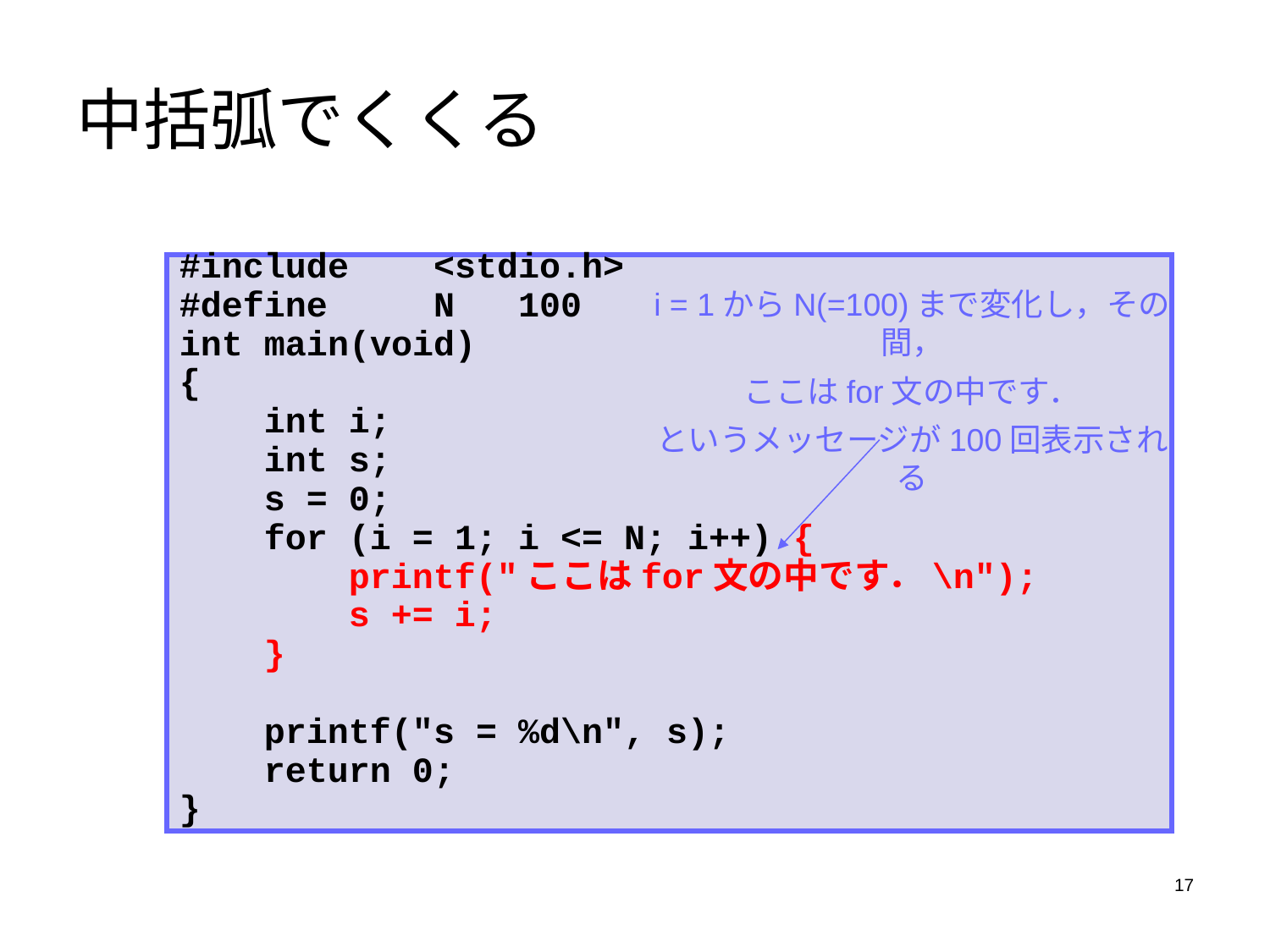

# 中括弧でくくる
#include    <stdio.h>
#define     N   100
int main(void)
{
    int i;
    int s;
    s = 0;
    for (i = 1; i <= N; i++) {
        printf("ここはfor文の中です．\n");
        s += i;
    }

    printf("s = %d\n", s);
    return 0;
}
i = 1からN(=100)まで変化し，その間，
ここはfor文の中です．
というメッセージが100回表示される

17